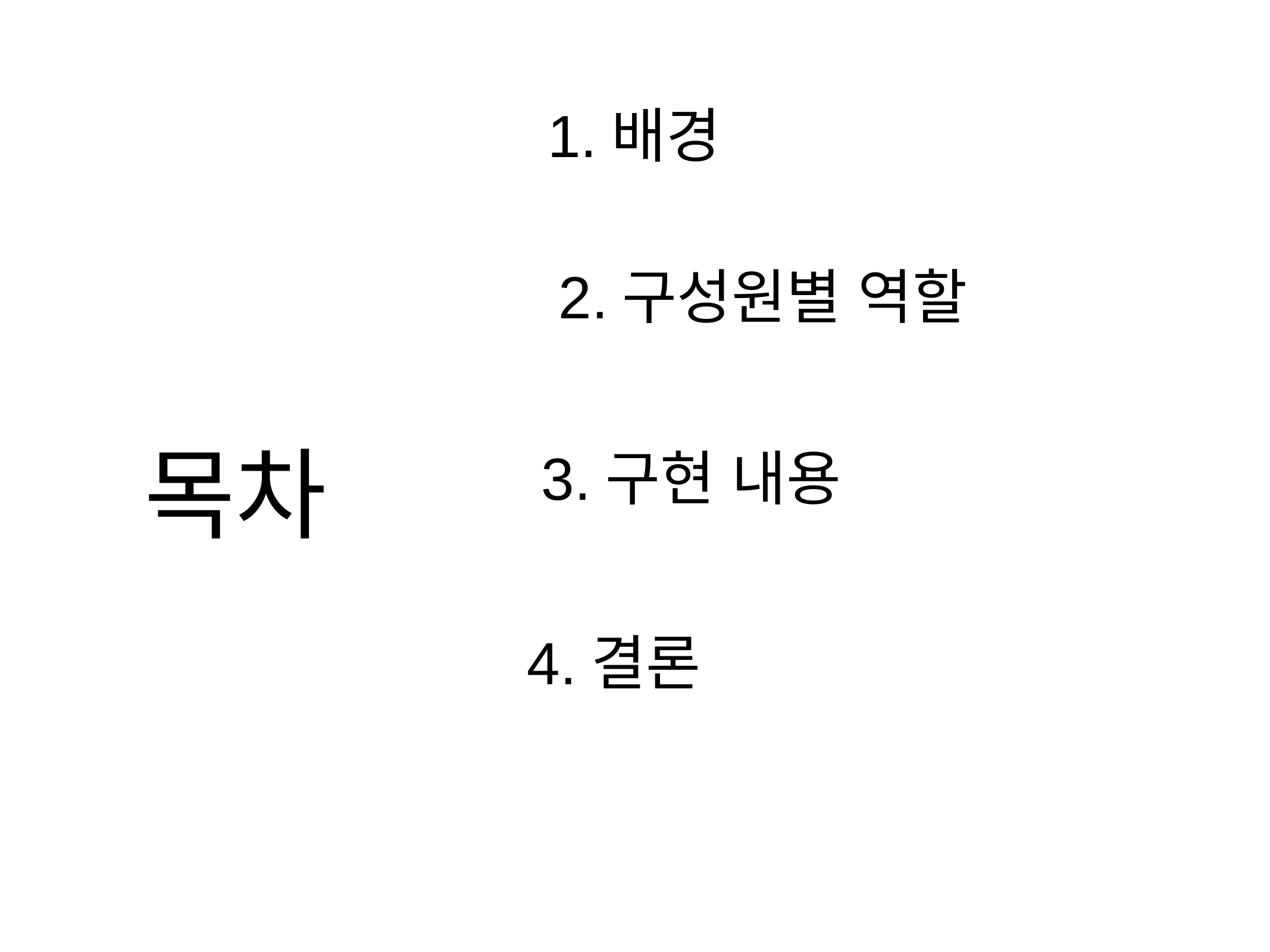

1.배경
2.구성원별 역할
목차
3.구현 내용
4.결론